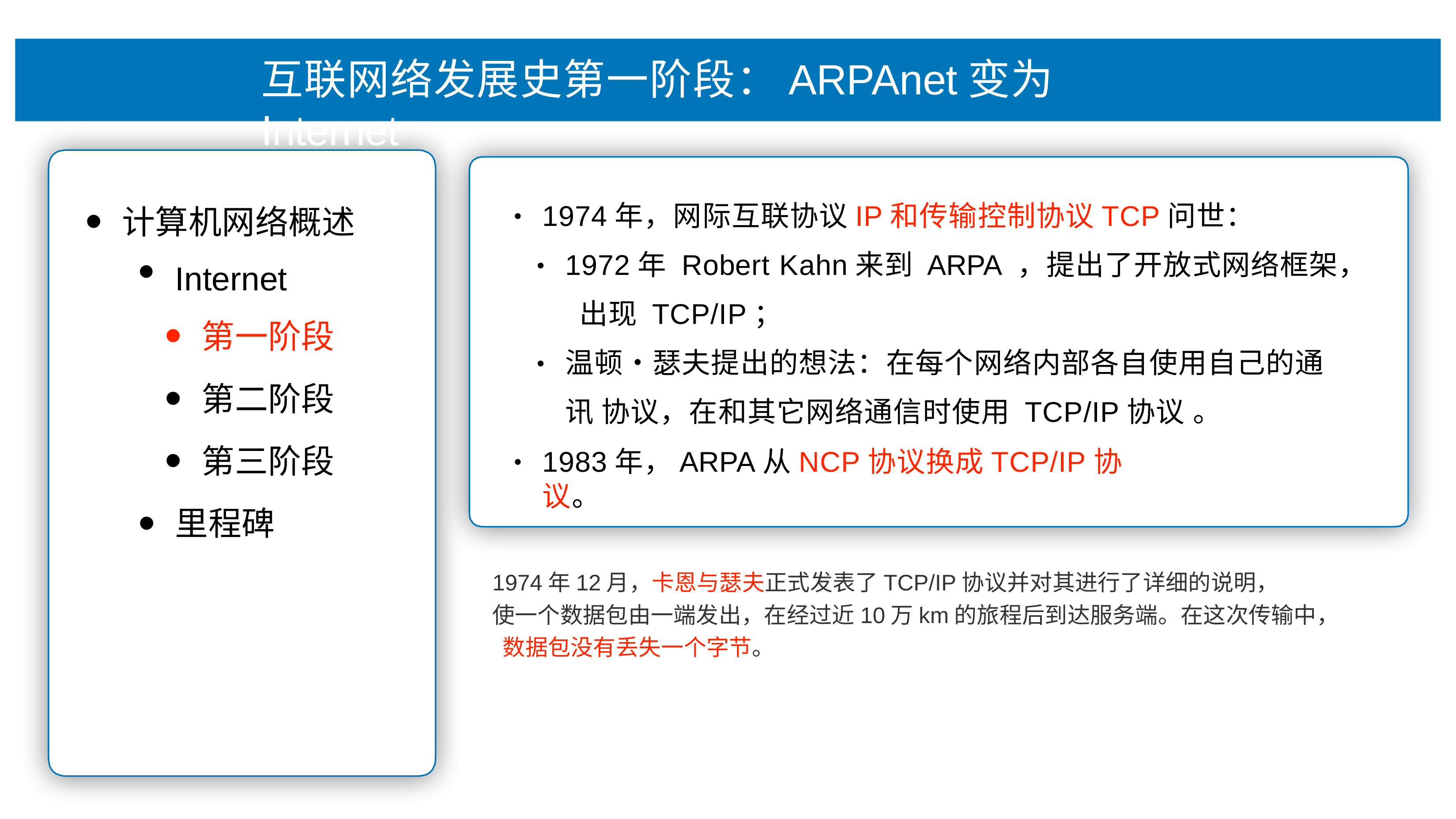

# 互联⽹络发展史第⼀阶段：ARPAnet变为Internet

1974年，⽹际互联协议IP和传输控制协议TCP问世：
计算机⽹络概述
Internet
第⼀阶段
第⼆阶段
第三阶段
⾥程碑
•
1972年 Robert Kahn来到 ARPA ，提出了开放式⽹络框架，  出现 TCP/IP；
温顿•瑟夫提出的想法：在每个⽹络内部各⾃使⽤⾃⼰的通讯 协议，在和其它⽹络通信时使⽤ TCP/IP协议 。
•
•
1983年，ARPA从NCP协议换成TCP/IP协议。
•
1974年12⽉，卡恩与瑟夫正式发表了TCP/IP协议并对其进⾏了详细的说明，
使⼀个数据包由⼀端发出，在经过近10万km的旅程后到达服务端。在这次传输中，  数据包没有丢失⼀个字节。